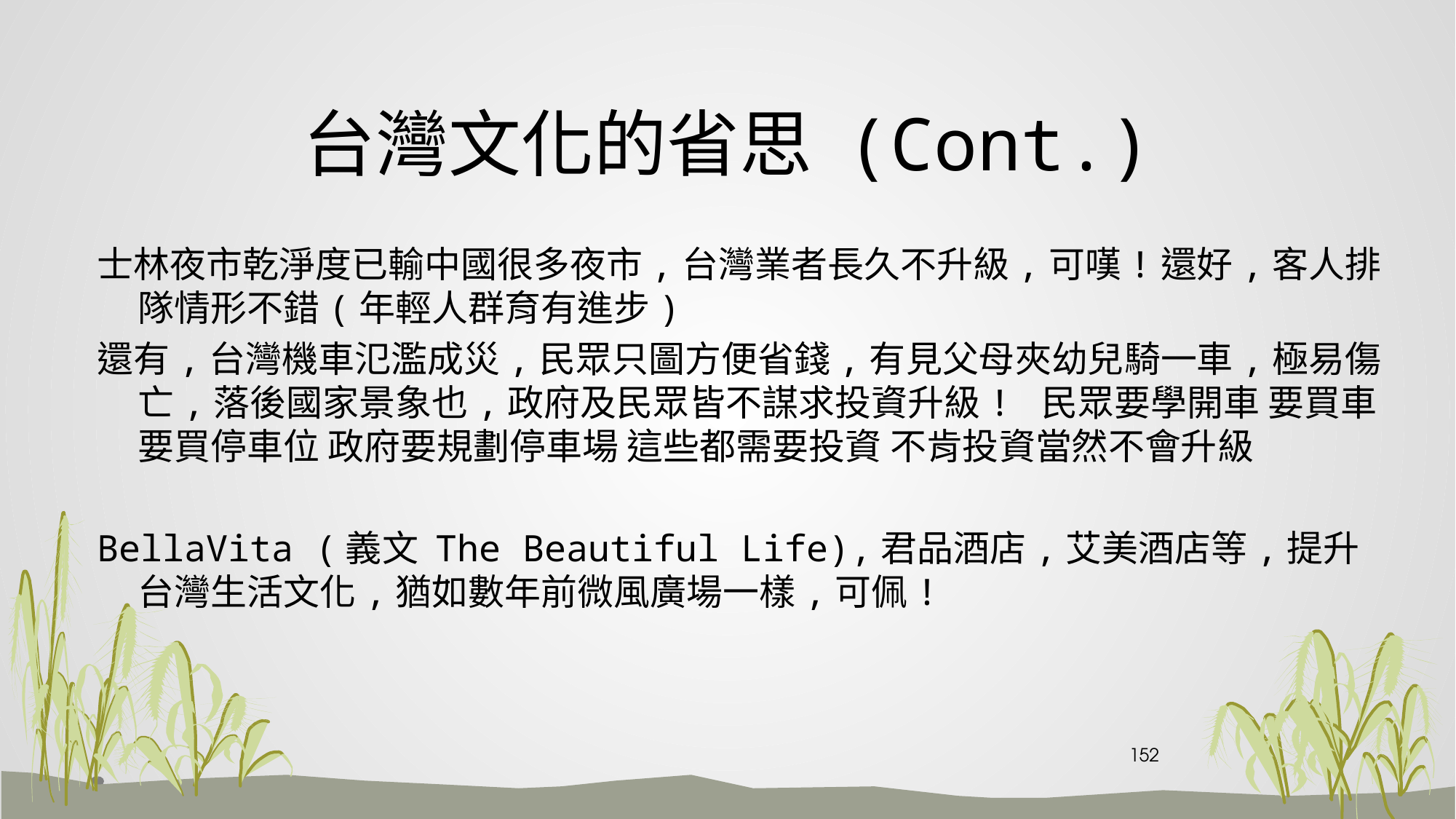

# 台灣文化的省思 (Cont.)
士林夜市乾淨度已輸中國很多夜市,台灣業者長久不升級,可嘆!還好,客人排隊情形不錯(年輕人群育有進步)
還有,台灣機車氾濫成災,民眾只圖方便省錢,有見父母夾幼兒騎一車,極易傷亡,落後國家景象也,政府及民眾皆不謀求投資升級! 民眾要學開車 要買車 要買停車位 政府要規劃停車場 這些都需要投資 不肯投資當然不會升級

BellaVita (義文 The Beautiful Life),君品酒店,艾美酒店等,提升台灣生活文化,猶如數年前微風廣場一樣,可佩!
152